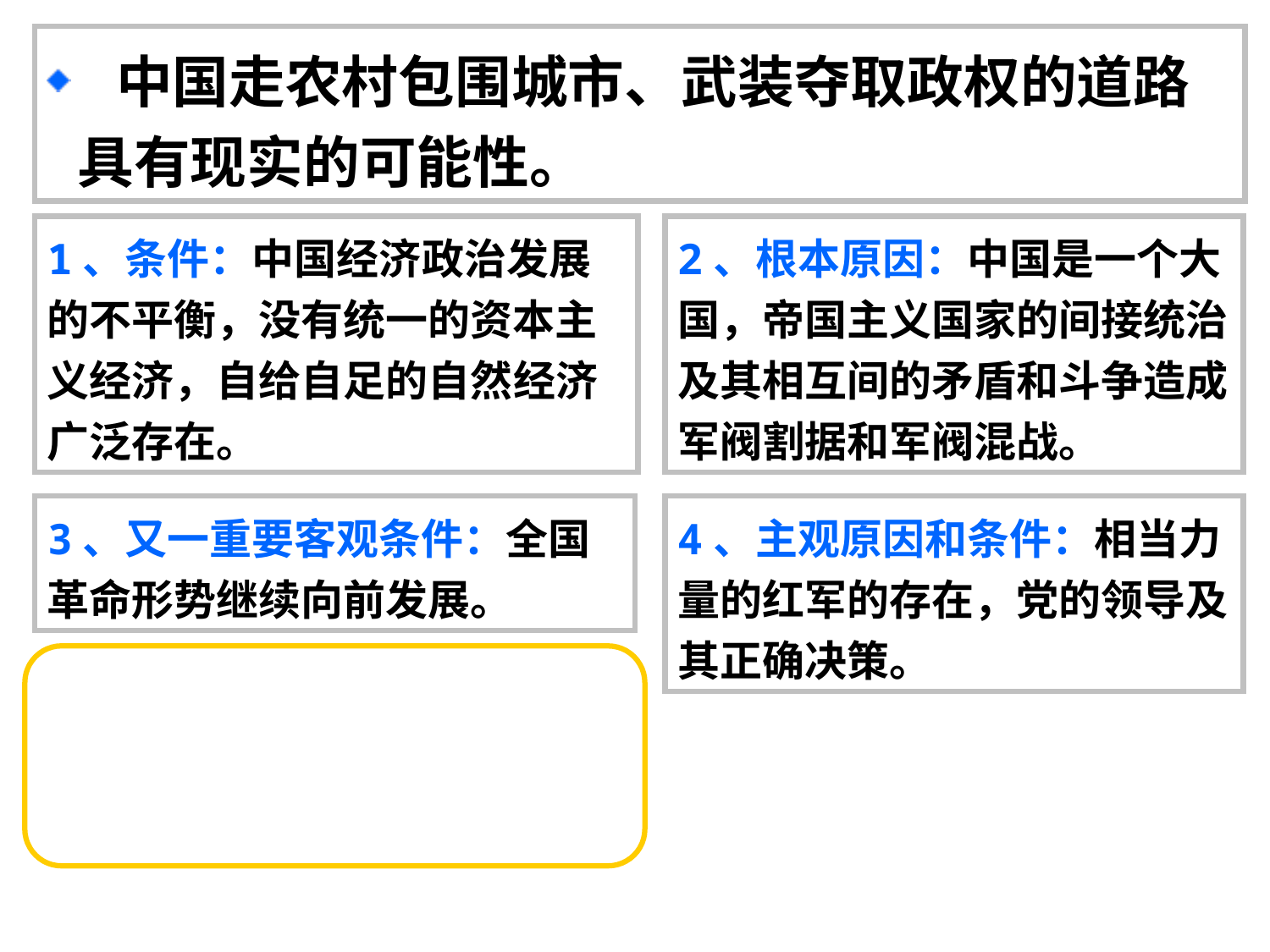

中国走农村包围城市、武装夺取政权的道路具有现实的可能性。
1、条件：中国经济政治发展的不平衡，没有统一的资本主义经济，自给自足的自然经济广泛存在。
2、根本原因：中国是一个大国，帝国主义国家的间接统治及其相互间的矛盾和斗争造成军阀割据和军阀混战。
3、又一重要客观条件：全国革命形势继续向前发展。
4、主观原因和条件：相当力量的红军的存在，党的领导及其正确决策。